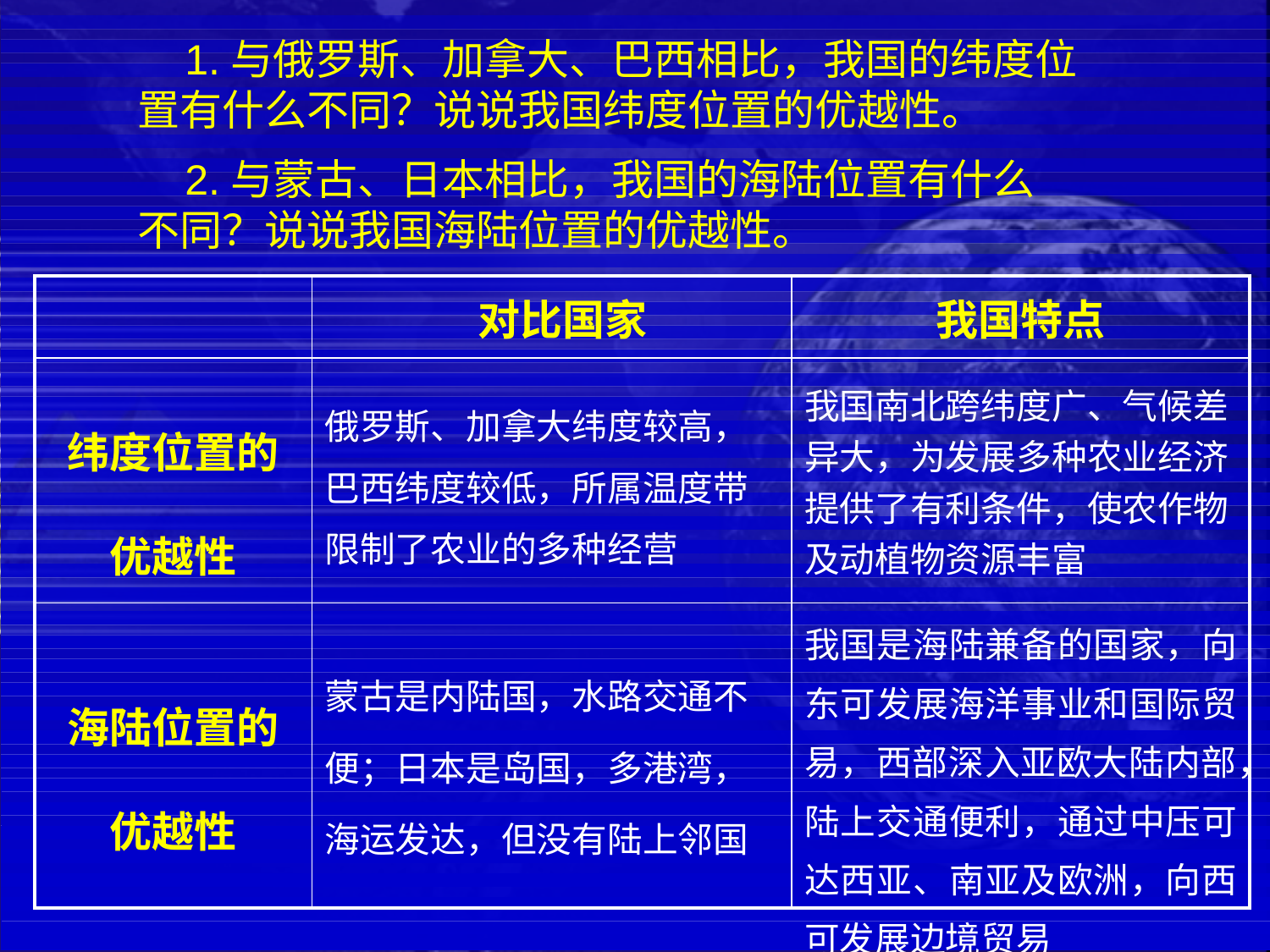

1.与俄罗斯、加拿大、巴西相比，我国的纬度位置有什么不同？说说我国纬度位置的优越性。
    2.与蒙古、日本相比，我国的海陆位置有什么
不同？说说我国海陆位置的优越性。
|  | 对比国家 | 我国特点 |
| --- | --- | --- |
| 纬度位置的优越性 | 俄罗斯、加拿大纬度较高，巴西纬度较低，所属温度带限制了农业的多种经营 | 我国南北跨纬度广、气候差异大，为发展多种农业经济提供了有利条件，使农作物及动植物资源丰富 |
| 海陆位置的优越性 | 蒙古是内陆国，水路交通不便；日本是岛国，多港湾，海运发达，但没有陆上邻国 | 我国是海陆兼备的国家，向东可发展海洋事业和国际贸易，西部深入亚欧大陆内部，陆上交通便利，通过中压可达西亚、南亚及欧洲，向西可发展边境贸易 |